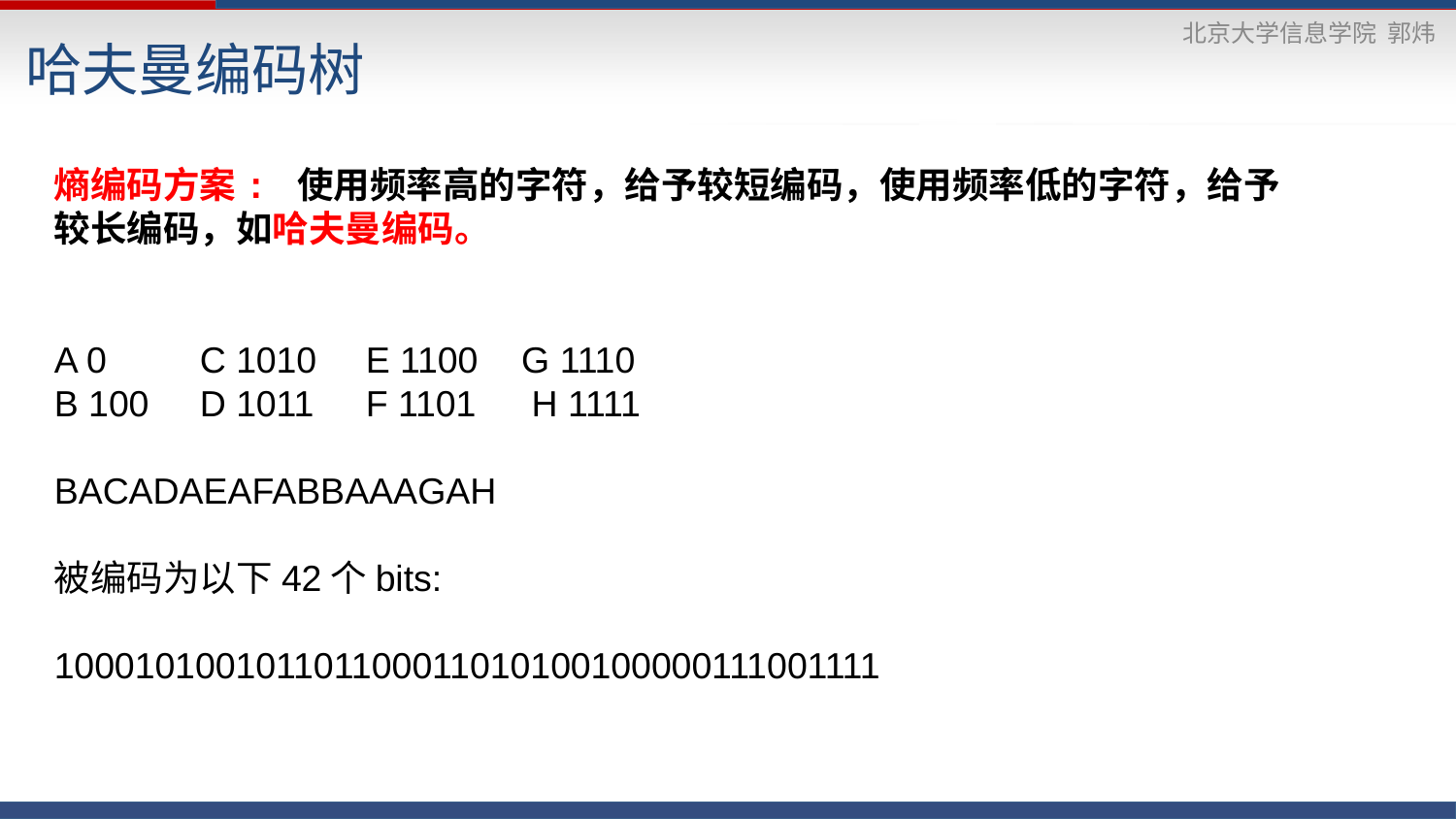

哈夫曼编码树

熵编码方案: 使用频率高的字符，给予较短编码，使用频率低的字符，给予较长编码，如哈夫曼编码。

A 0	C 1010	  E 1100	   G 1110
B 100	D 1011	  F 1101	    H 1111

BACADAEAFABBAAAGAH

被编码为以下42个bits:

100010100101101100011010100100000111001111

45